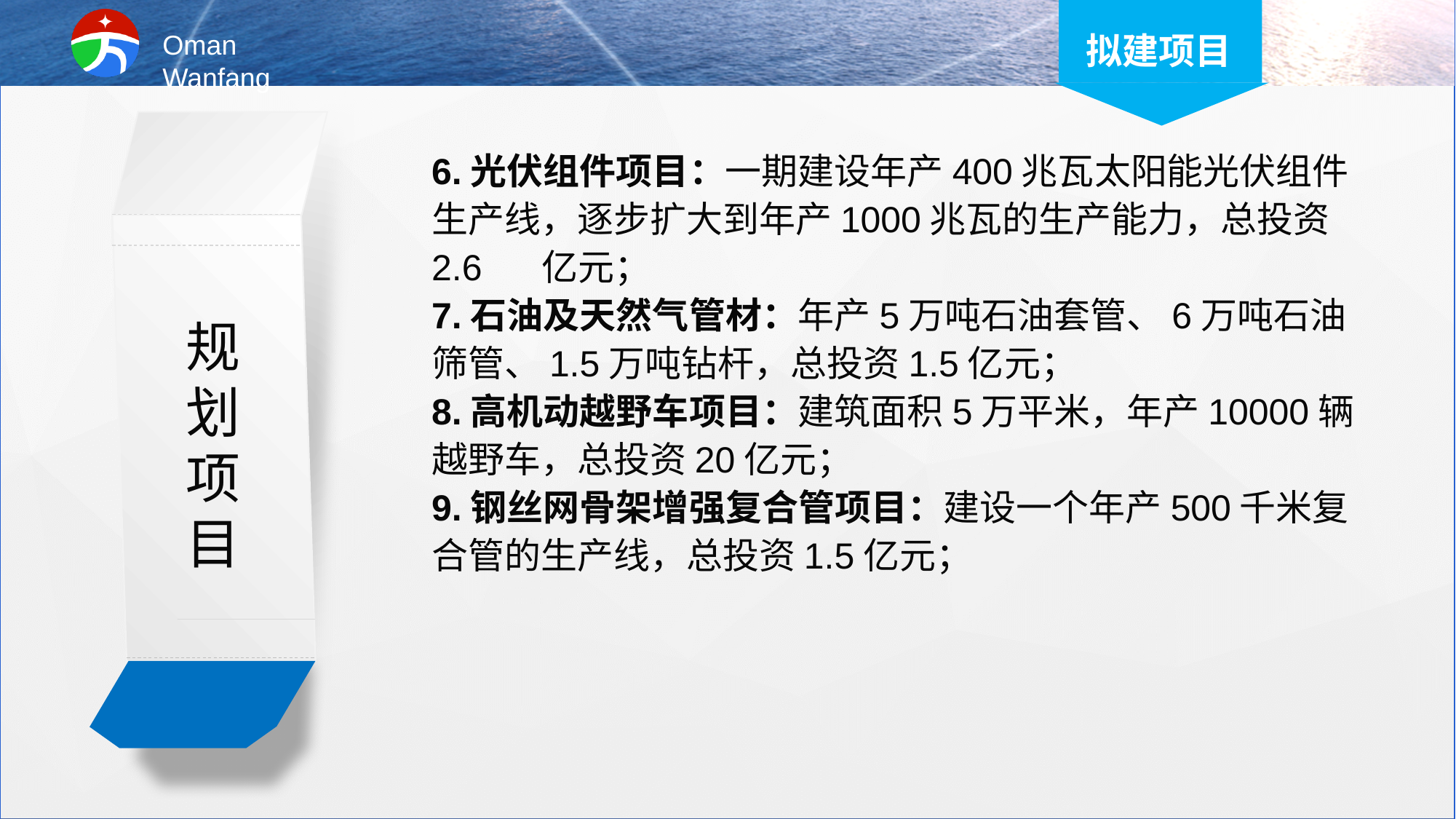

拟建项目

6.光伏组件项目：一期建设年产400兆瓦太阳能光伏组件生产线，逐步扩大到年产1000兆瓦的生产能力，总投资2.6     亿元；
7.石油及天然气管材：年产5万吨石油套管、6万吨石油筛管、1.5万吨钻杆，总投资1.5亿元；
8.高机动越野车项目：建筑面积5万平米，年产10000辆越野车，总投资20亿元；
9.钢丝网骨架增强复合管项目：建设一个年产500千米复合管的生产线，总投资1.5亿元；

规
划
项
目